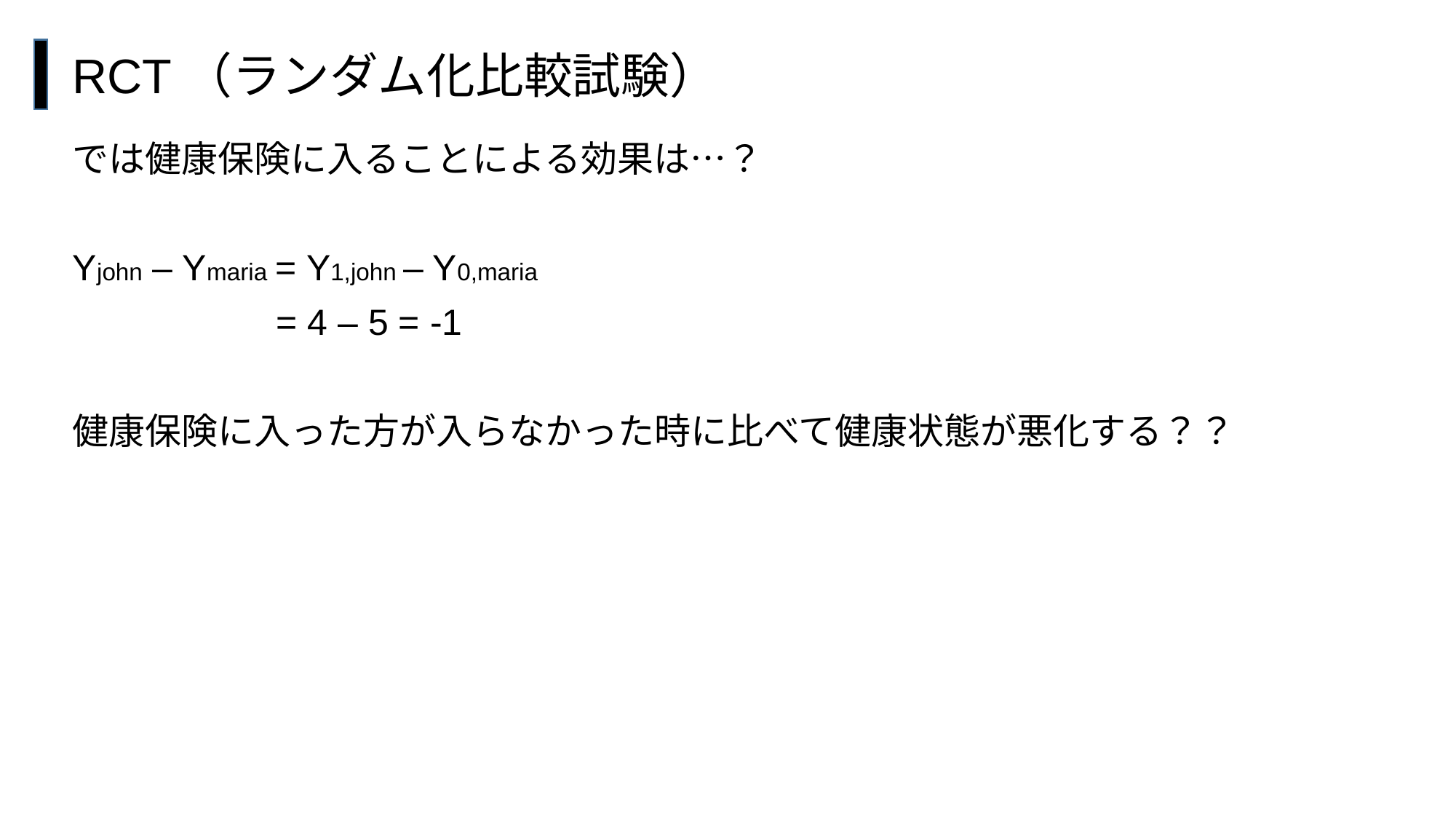

RCT（ランダム化比較試験）
では健康保険に入ることによる効果は…？

Yjohn – Ymaria = Y1,john – Y0,maria
                    = 4 – 5 = -1

健康保険に入った方が入らなかった時に比べて健康状態が悪化する？？

#